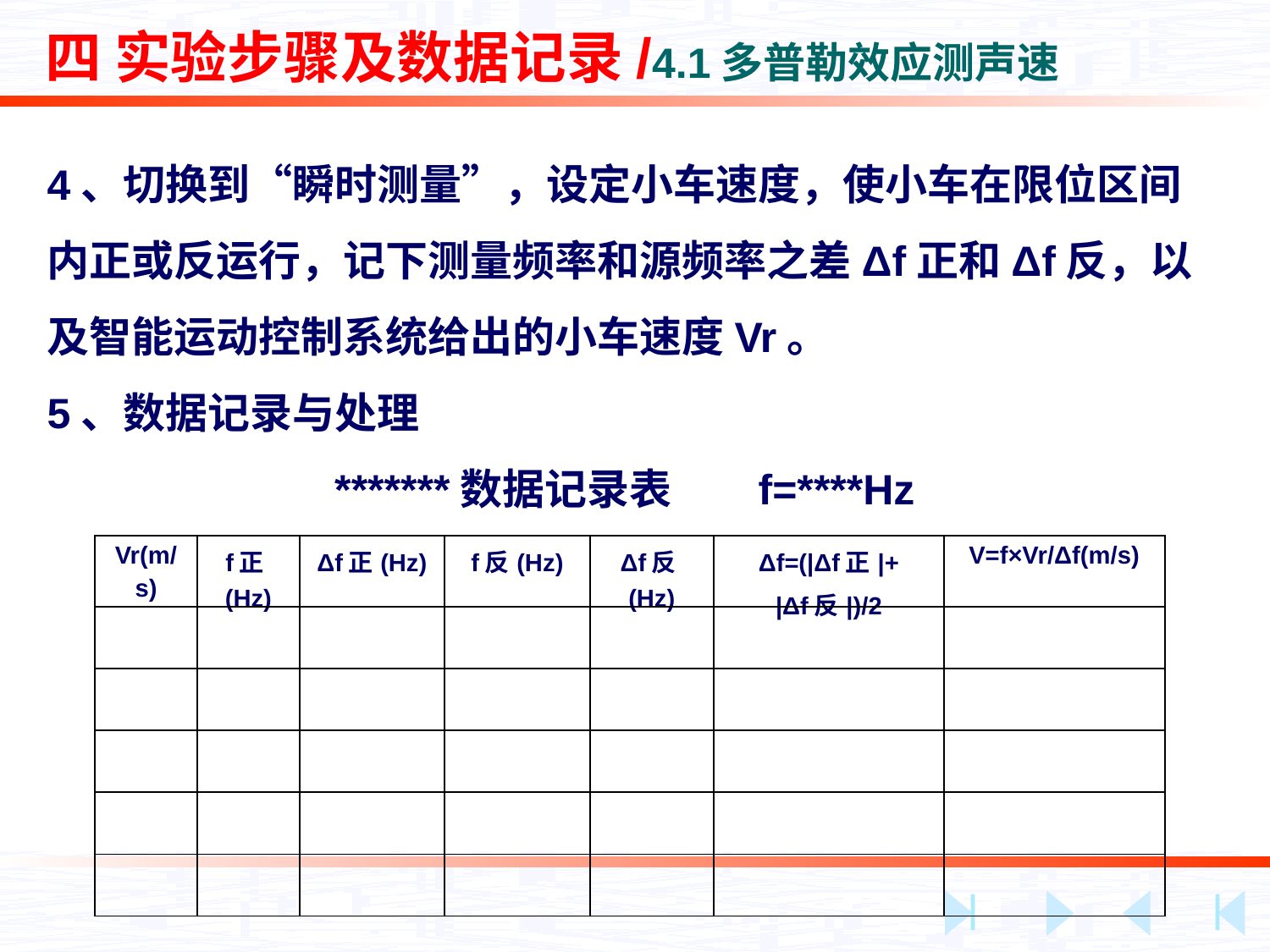

四 实验步骤及数据记录/4.1多普勒效应测声速
4、切换到“瞬时测量”，设定小车速度，使小车在限位区间内正或反运行，记下测量频率和源频率之差Δf正和Δf反，以及智能运动控制系统给出的小车速度Vr。
5、数据记录与处理
*******数据记录表        f=****Hz
| Vr(m/s) | f正(Hz) | Δf正(Hz) | f反(Hz) | Δf反(Hz) | Δf=(|Δf正|+ |Δf反|)/2 | V=f×Vr/Δf(m/s) |
| --- | --- | --- | --- | --- | --- | --- |
|  |  |  |  |  |  |  |
|  |  |  |  |  |  |  |
|  |  |  |  |  |  |  |
|  |  |  |  |  |  |  |
|  |  |  |  |  |  |  |